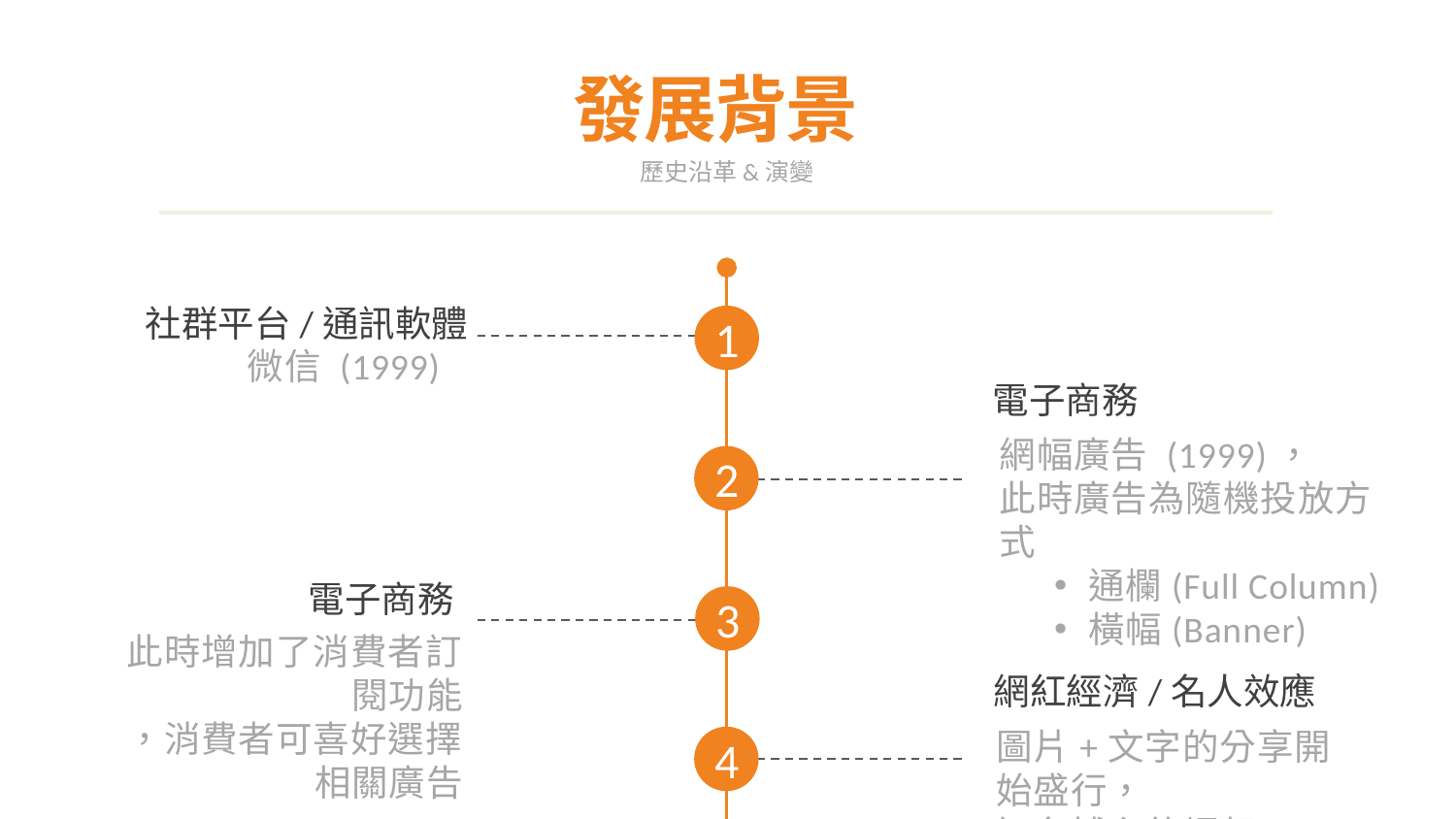

9
發展背景
歷史沿革&演變
社群平台/通訊軟體
微信 (1999)
1
電子商務
網幅廣告 (1999)，
此時廣告為隨機投放方式
通欄(Full Column)
橫幅(Banner)
2
電子商務
此時增加了消費者訂閱功能
，消費者可喜好選擇相關廣告
3
網紅經濟/名人效應

圖片+文字的分享開始盛行，
知名博主的崛起
4